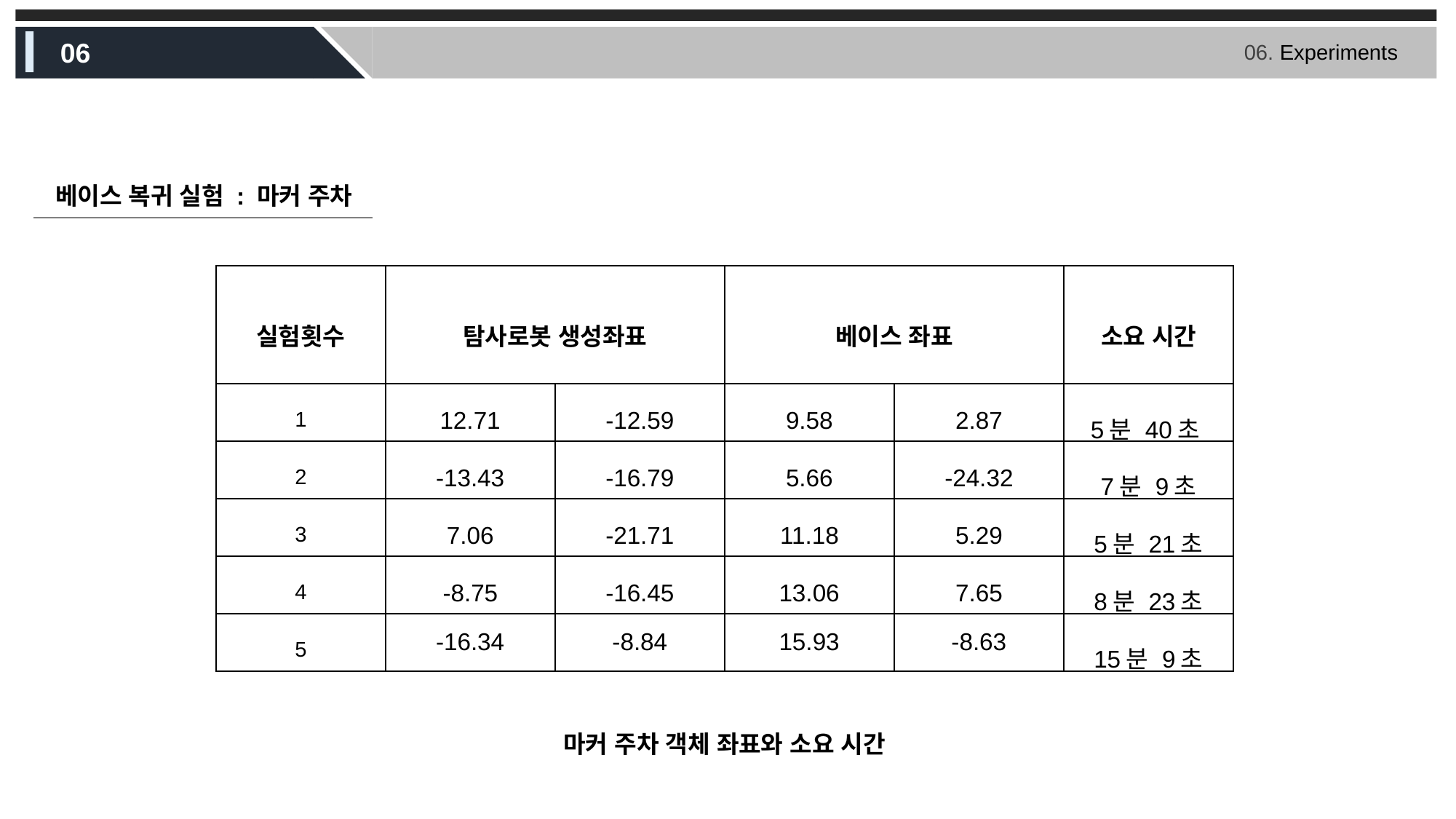

06

06. Experiments
베이스 복귀 실험 : 마커 주차
| 실험횟수 | 탐사로봇 생성좌표 |  | 베이스 좌표 |  | 소요 시간 |
| --- | --- | --- | --- | --- | --- |
| 1 | 12.71 | -12.59 | 9.58 | 2.87 | 5분 40초 |
| 2 | -13.43 | -16.79 | 5.66 | -24.32 | 7분 9초 |
| 3 | 7.06 | -21.71 | 11.18 | 5.29 | 5분 21초 |
| 4 | -8.75 | -16.45 | 13.06 | 7.65 | 8분 23초 |
| 5 | -16.34 | -8.84 | 15.93 | -8.63 | 15분 9초 |
마커 주차 객체 좌표와 소요 시간